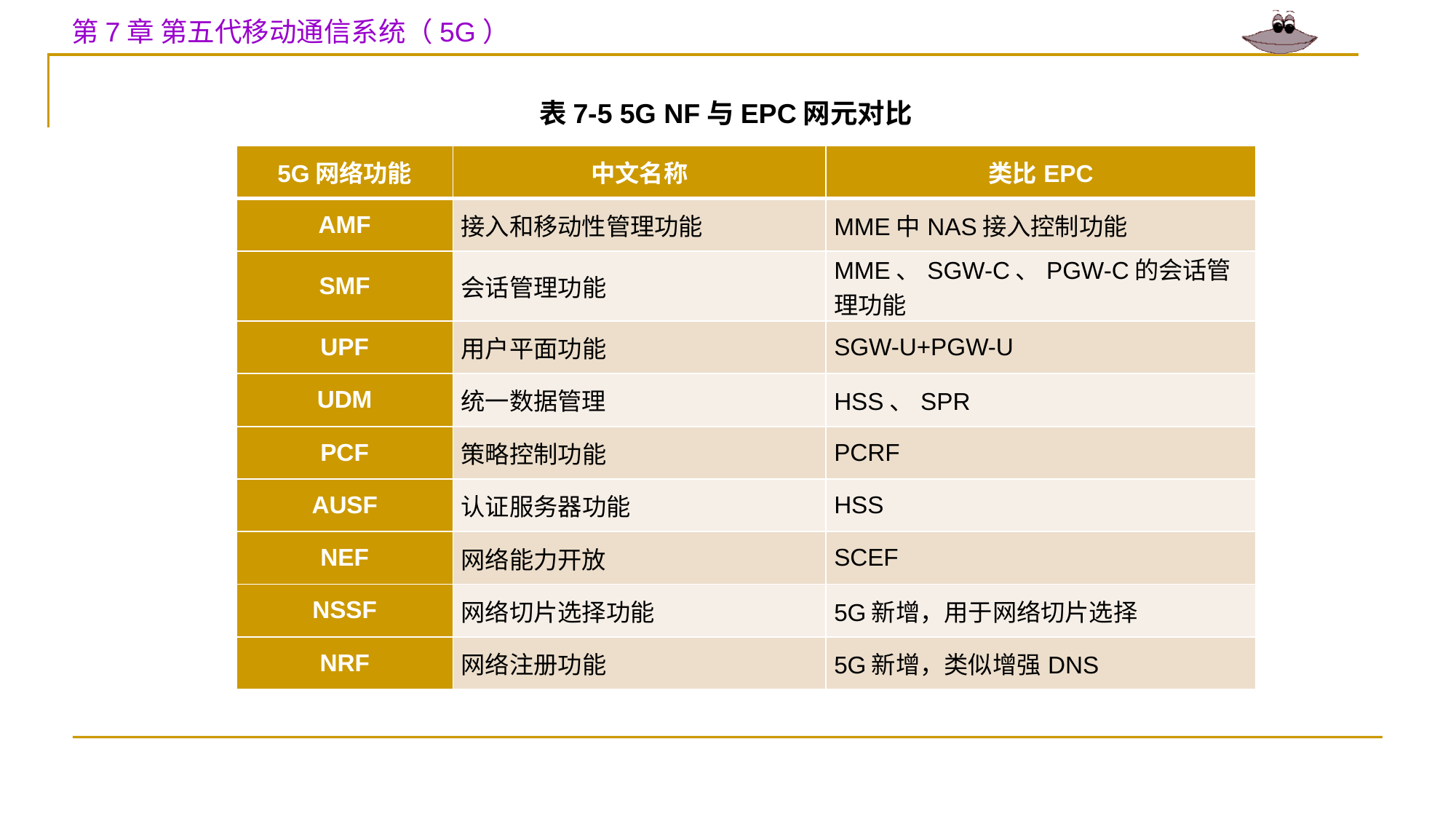

表7-5 5G NF与EPC网元对比
| 5G网络功能 | 中文名称 | 类比EPC |
| --- | --- | --- |
| AMF | 接入和移动性管理功能 | MME中NAS接入控制功能 |
| SMF | 会话管理功能 | MME、SGW-C、PGW-C的会话管理功能 |
| UPF | 用户平面功能 | SGW-U+PGW-U |
| UDM | 统一数据管理 | HSS、SPR |
| PCF | 策略控制功能 | PCRF |
| AUSF | 认证服务器功能 | HSS |
| NEF | 网络能力开放 | SCEF |
| NSSF | 网络切片选择功能 | 5G新增，用于网络切片选择 |
| NRF | 网络注册功能 | 5G新增，类似增强DNS |